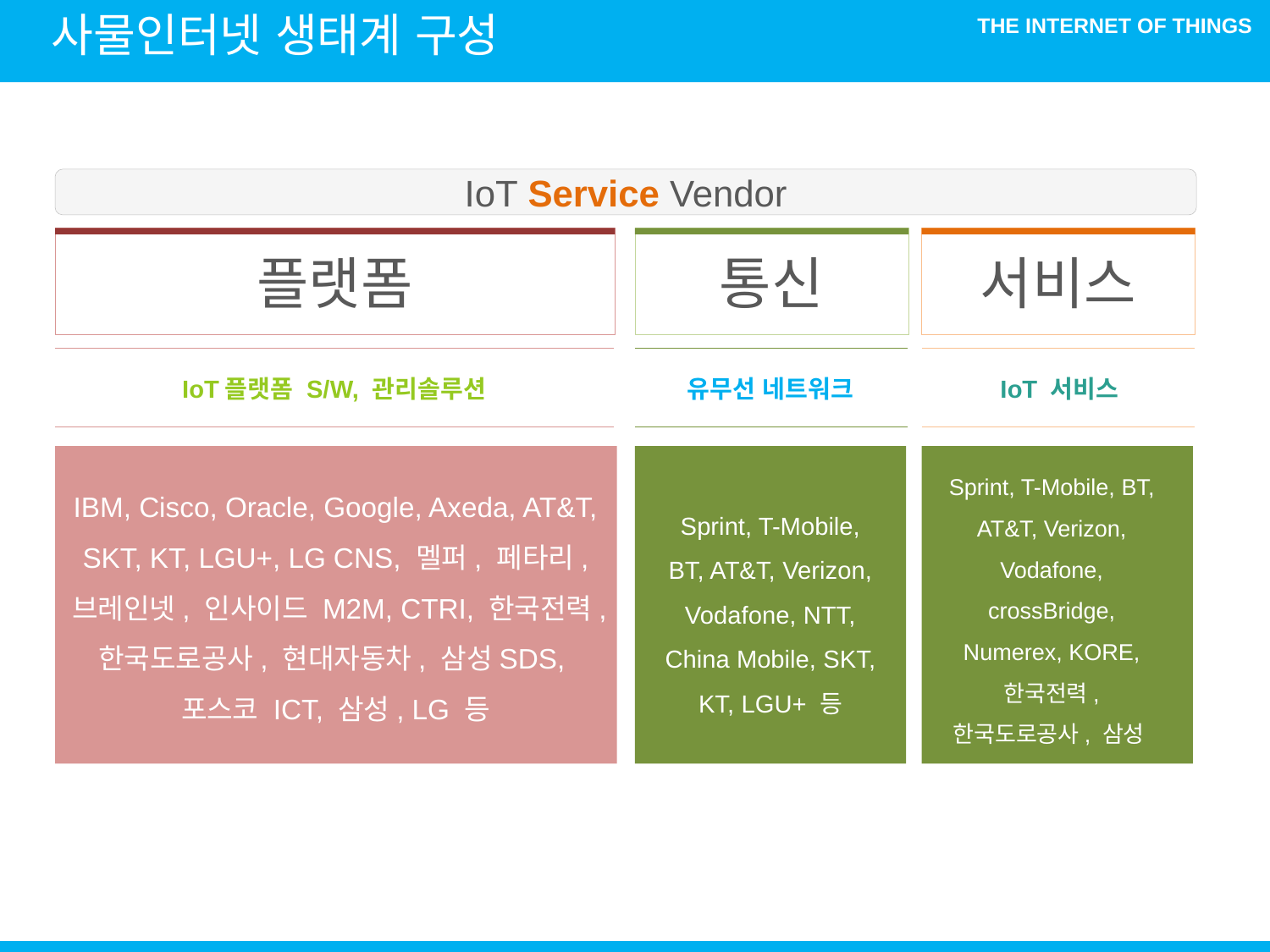

사물인터넷 생태계 구성
IoT Service Vendor

플랫폼
통신
서비스
IoT플랫폼 S/W, 관리솔루션
유무선 네트워크
IoT 서비스

Sprint, T-Mobile, BT, AT&T, Verizon, Vodafone, crossBridge, Numerex, KORE, 한국전력, 한국도로공사, 삼성SDS,
포스코 ICT, 삼성,LG
IBM, Cisco, Oracle, Google, Axeda, AT&T,
SKT, KT, LGU+, LG CNS, 멜퍼, 페타리,
브레인넷, 인사이드 M2M, CTRI, 한국전력,
한국도로공사, 현대자동차, 삼성SDS,
포스코 ICT, 삼성, LG 등
Sprint, T-Mobile,
BT, AT&T, Verizon,
Vodafone, NTT,
China Mobile, SKT,
KT, LGU+ 등